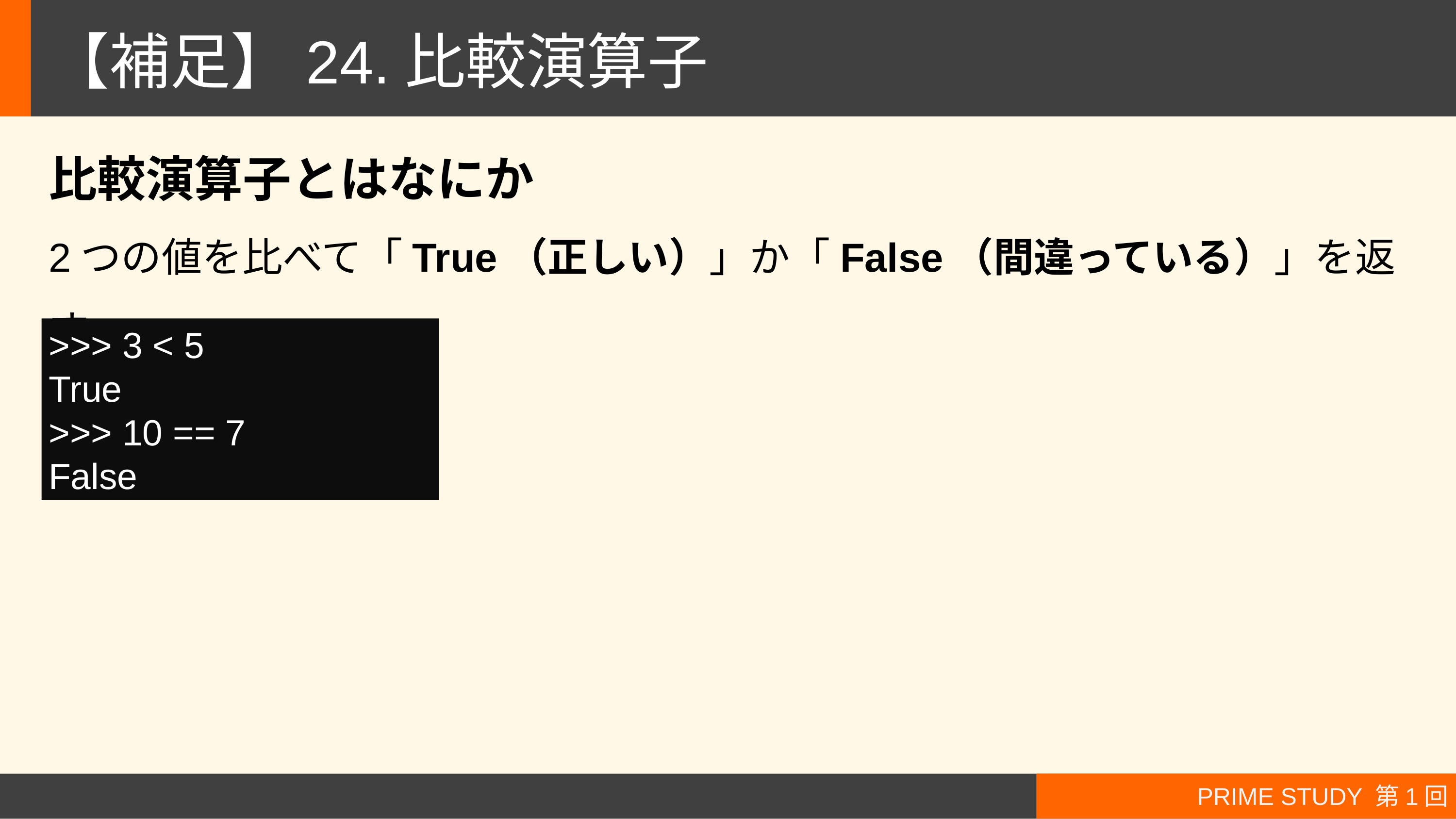

# 【補足】24.比較演算子
比較演算子とはなにか
2つの値を比べて「True（正しい）」か「False（間違っている）」を返す
>>> 3 < 5
True
>>> 10 == 7
False
PRIME STUDY 第1回